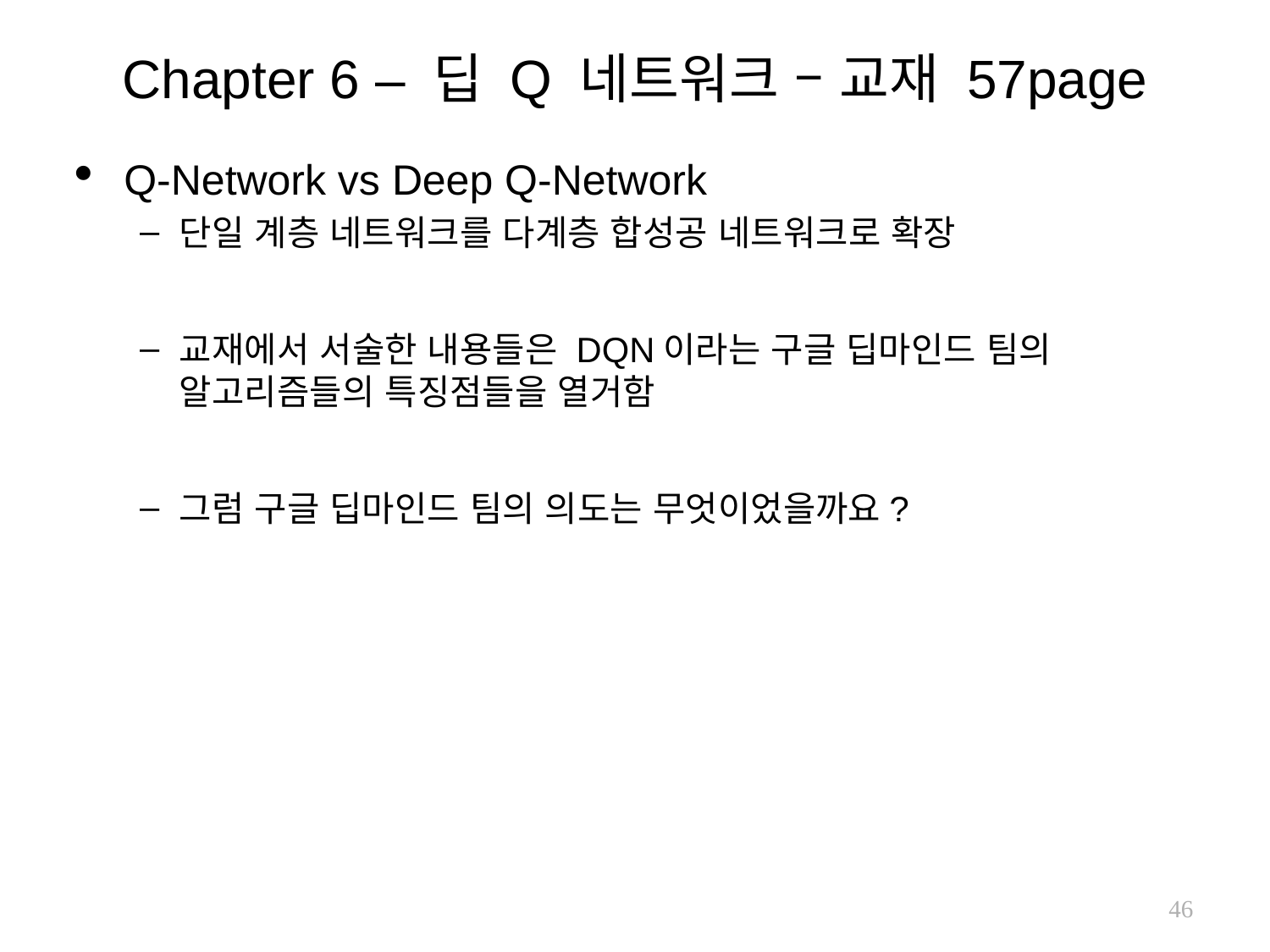

# Chapter 6 – 딥 Q 네트워크 – 교재 57page
Q-Network vs Deep Q-Network
단일 계층 네트워크를 다계층 합성공 네트워크로 확장

교재에서 서술한 내용들은 DQN이라는 구글 딥마인드 팀의 알고리즘들의 특징점들을 열거함

그럼 구글 딥마인드 팀의 의도는 무엇이었을까요?
46